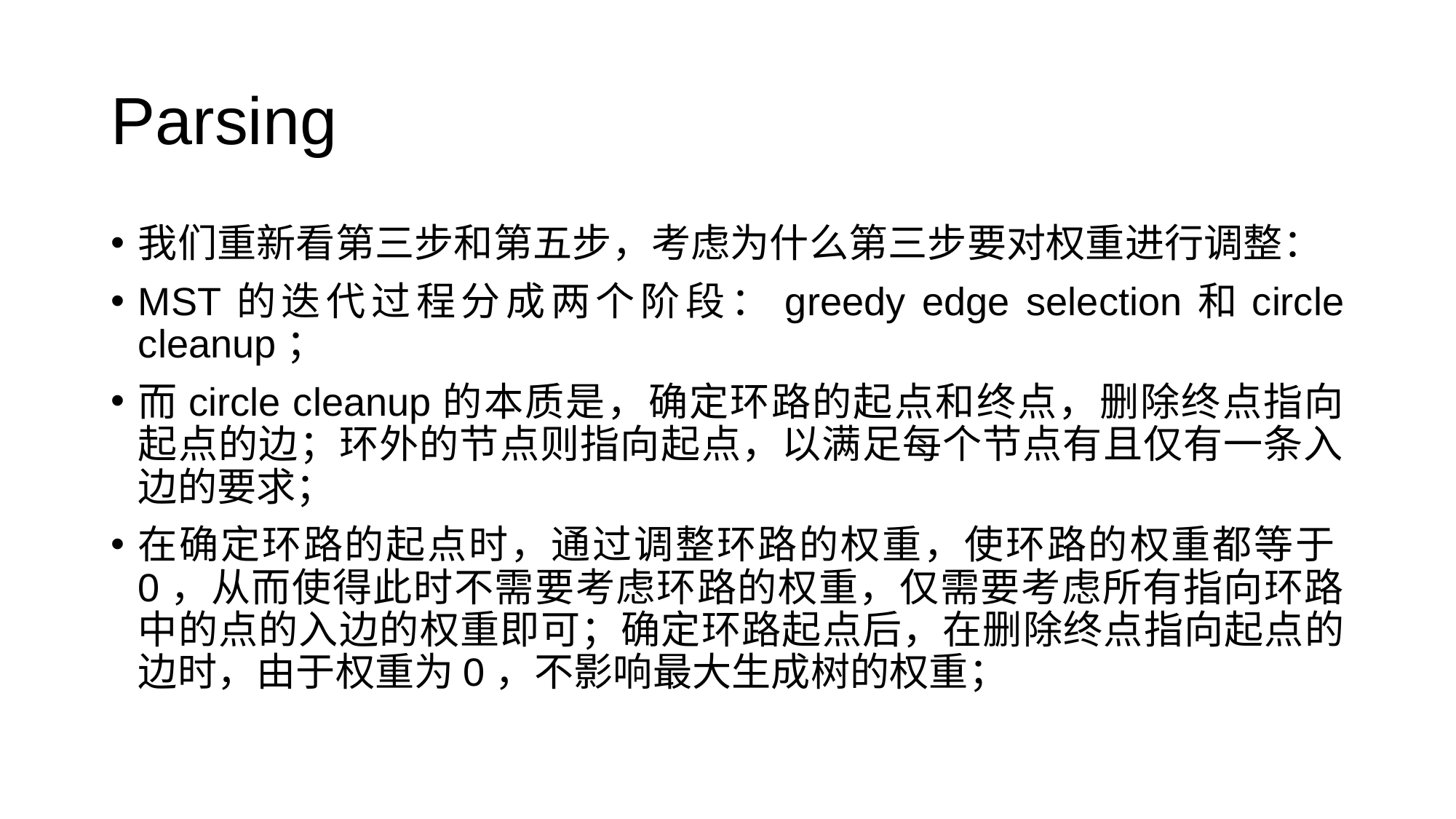

# Parsing
我们重新看第三步和第五步，考虑为什么第三步要对权重进行调整：
MST的迭代过程分成两个阶段：greedy edge selection和circle cleanup；
而circle cleanup的本质是，确定环路的起点和终点，删除终点指向起点的边；环外的节点则指向起点，以满足每个节点有且仅有一条入边的要求；
在确定环路的起点时，通过调整环路的权重，使环路的权重都等于0，从而使得此时不需要考虑环路的权重，仅需要考虑所有指向环路中的点的入边的权重即可；确定环路起点后，在删除终点指向起点的边时，由于权重为0，不影响最大生成树的权重；